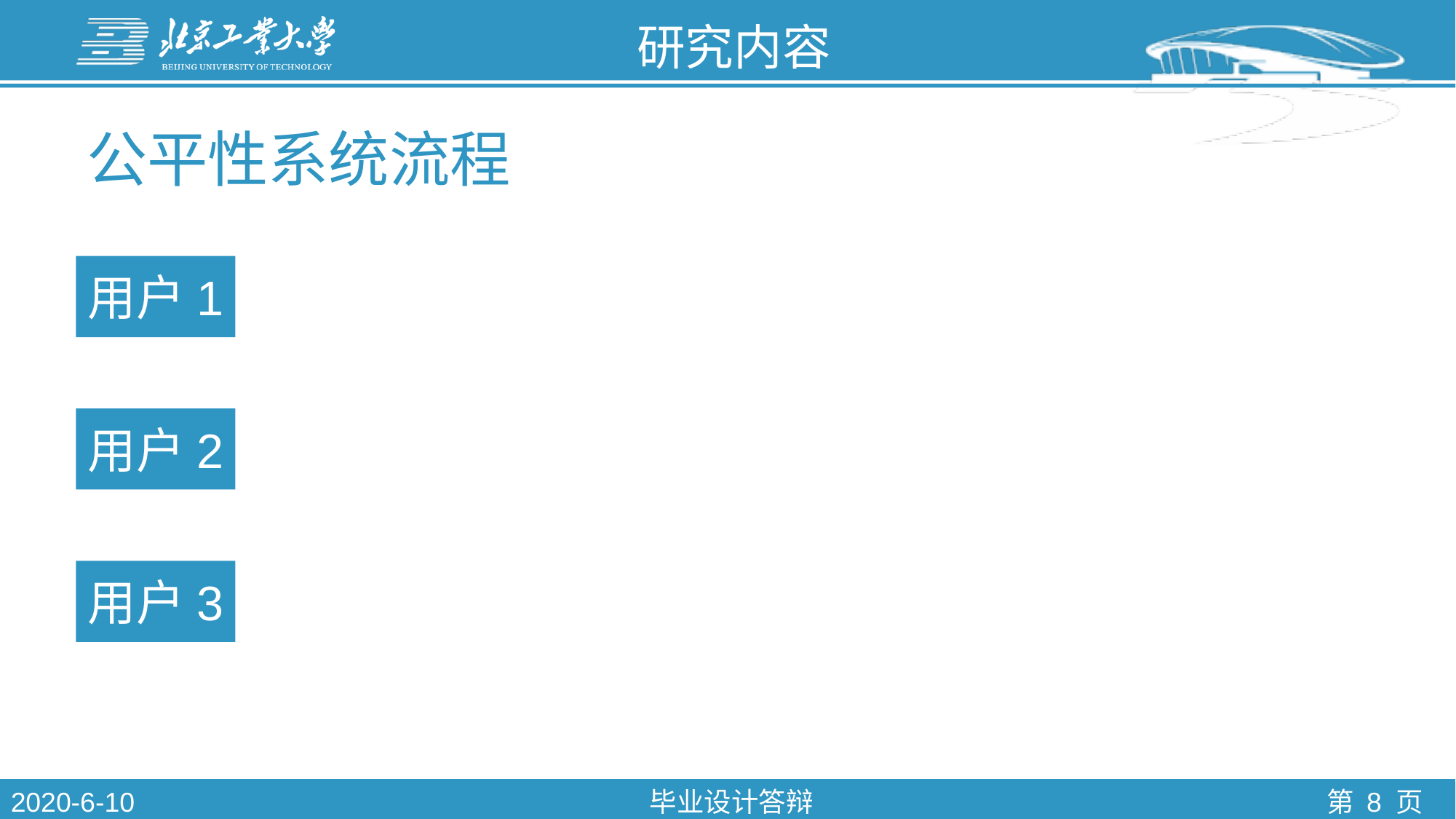

研究内容
公平性系统流程
用户1
用户2
用户3
2020-6-10
毕业设计答辩
第 8 页